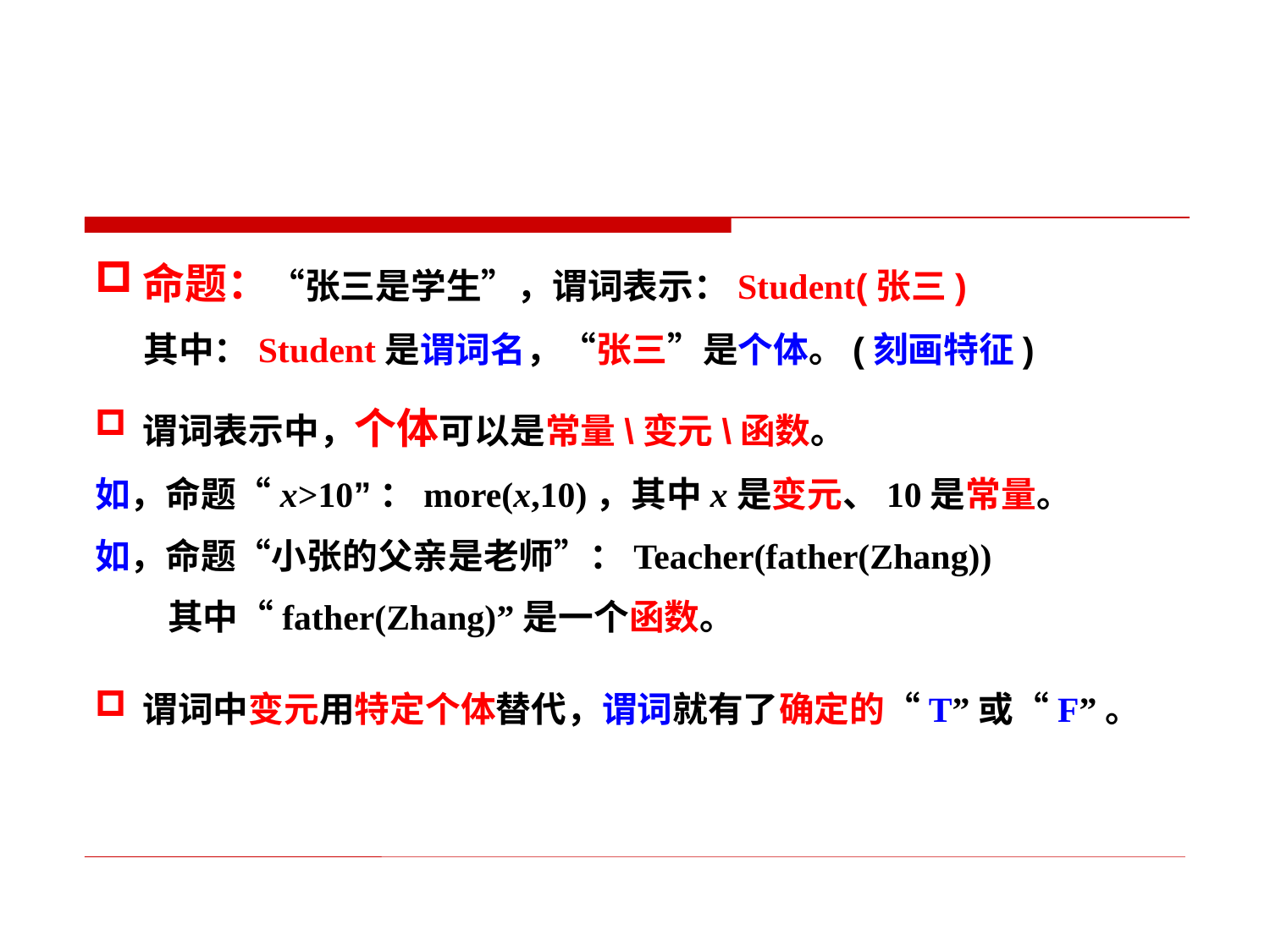

命题：“张三是学生”，谓词表示：Student(张三)
     其中：Student是谓词名，“张三”是个体。(刻画特征)
谓词表示中，个体可以是常量\变元\函数。
如，命题“x>10”：more(x,10)，其中x是变元、10是常量。
如，命题“小张的父亲是老师”：Teacher(father(Zhang))
        其中“father(Zhang)”是一个函数。
谓词中变元用特定个体替代，谓词就有了确定的“T”或“F”。